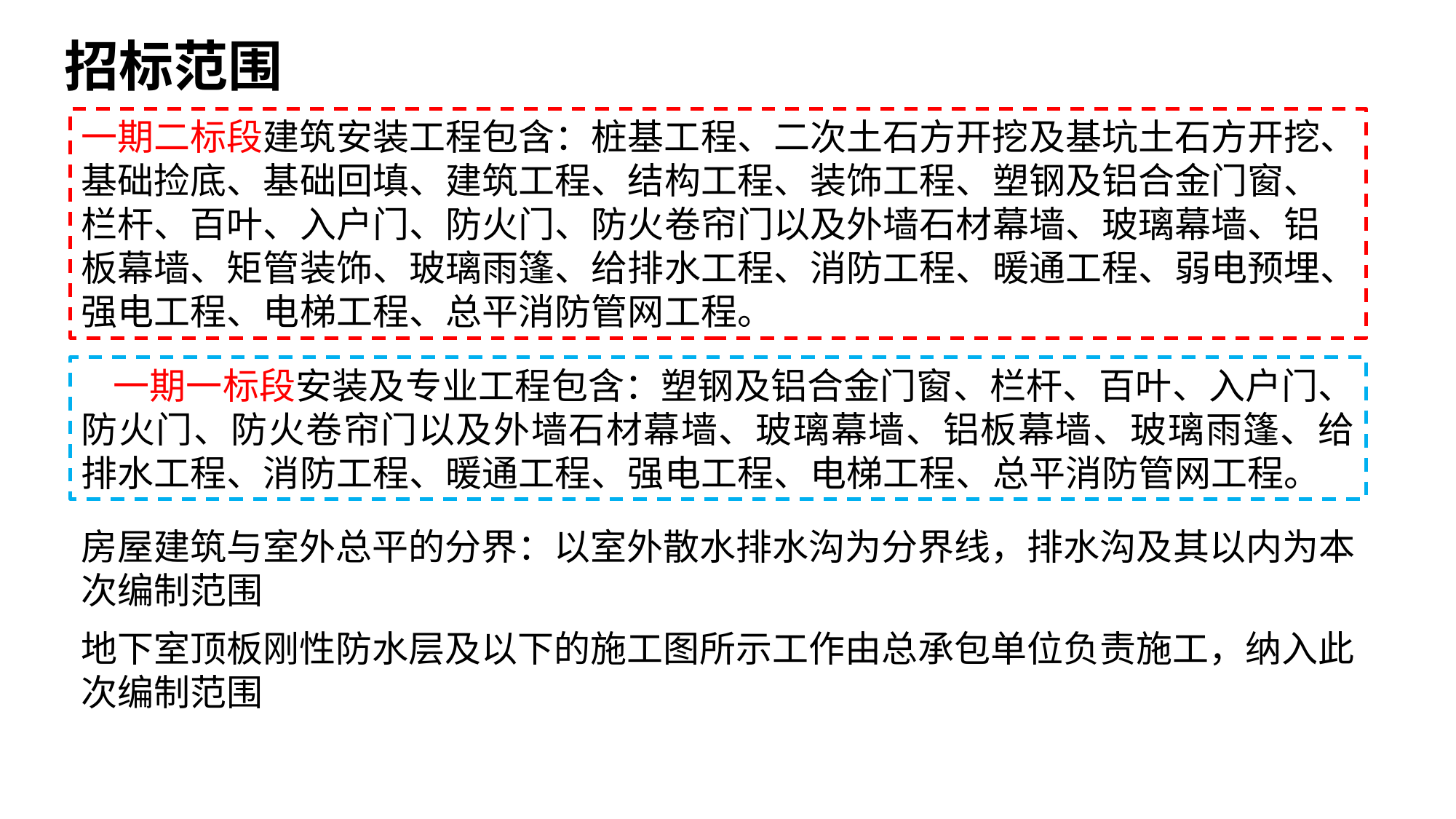

招标范围
一期二标段建筑安装工程包含：桩基工程、二次土石方开挖及基坑土石方开挖、基础捡底、基础回填、建筑工程、结构工程、装饰工程、塑钢及铝合金门窗、栏杆、百叶、入户门、防火门、防火卷帘门以及外墙石材幕墙、玻璃幕墙、铝板幕墙、矩管装饰、玻璃雨篷、给排水工程、消防工程、暖通工程、弱电预埋、强电工程、电梯工程、总平消防管网工程。
一期一标段安装及专业工程包含：塑钢及铝合金门窗、栏杆、百叶、入户门、防火门、防火卷帘门以及外墙石材幕墙、玻璃幕墙、铝板幕墙、玻璃雨篷、给排水工程、消防工程、暖通工程、强电工程、电梯工程、总平消防管网工程。
房屋建筑与室外总平的分界：以室外散水排水沟为分界线，排水沟及其以内为本次编制范围
地下室顶板刚性防水层及以下的施工图所示工作由总承包单位负责施工，纳入此次编制范围